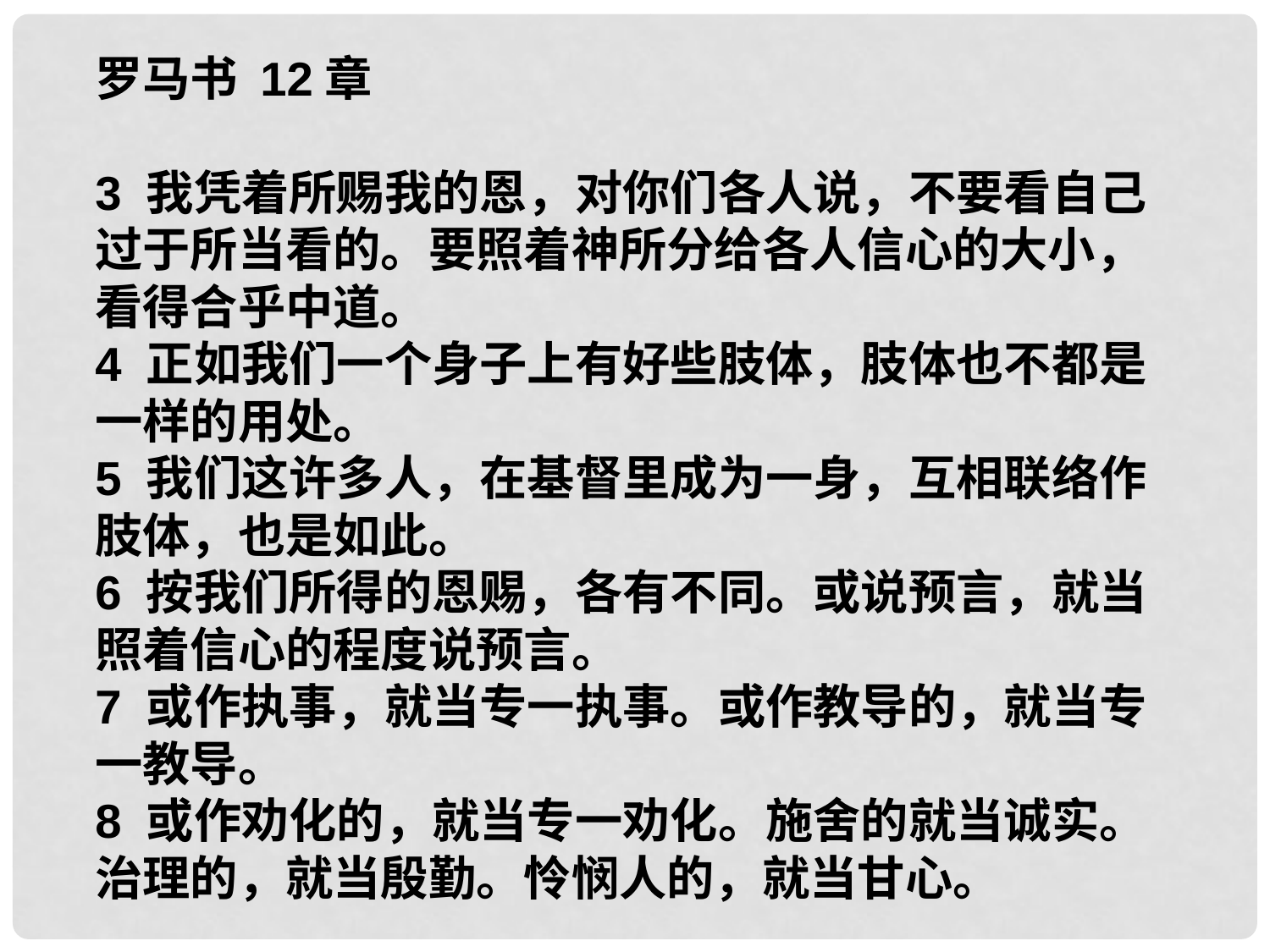

罗马书 12章

3 我凭着所赐我的恩，对你们各人说，不要看自己过于所当看的。要照着神所分给各人信心的大小，看得合乎中道。
4 正如我们一个身子上有好些肢体，肢体也不都是一样的用处。
5 我们这许多人，在基督里成为一身，互相联络作肢体，也是如此。
6 按我们所得的恩赐，各有不同。或说预言，就当照着信心的程度说预言。
7 或作执事，就当专一执事。或作教导的，就当专一教导。
8 或作劝化的，就当专一劝化。施舍的就当诚实。治理的，就当殷勤。怜悯人的，就当甘心。